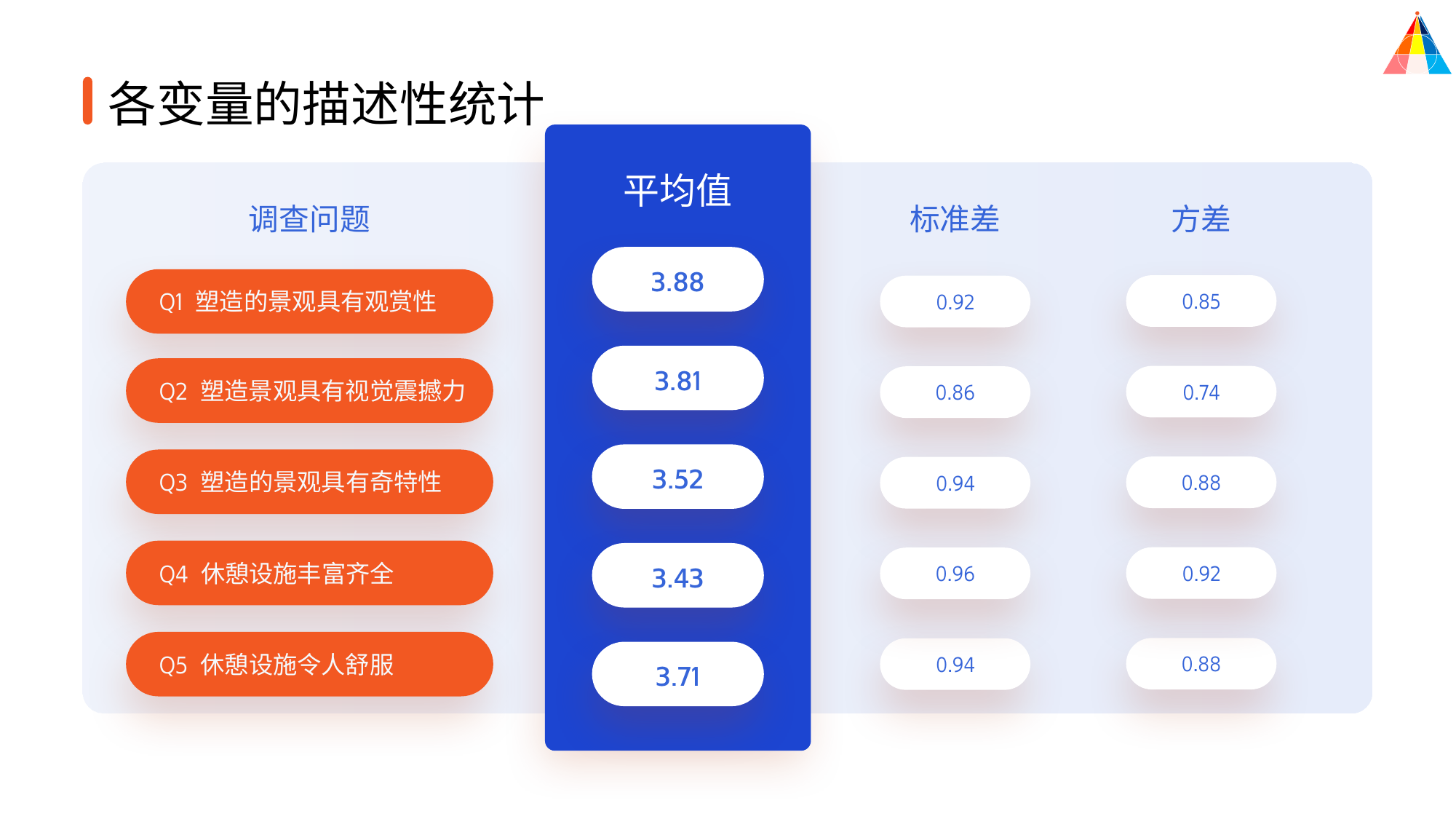

各变量的描述性统计

平均值
调查问题
标准差
方差

3.88

Q1 塑造的景观具有观赏性

0.85

0.92

3.81

Q2 塑造景观具有视觉震撼力

0.74

0.86

3.52

Q3 塑造的景观具有奇特性

0.88

0.94

Q4 休憩设施丰富齐全

3.43

0.92

0.96

Q5 休憩设施令人舒服

0.88

0.94

3.71